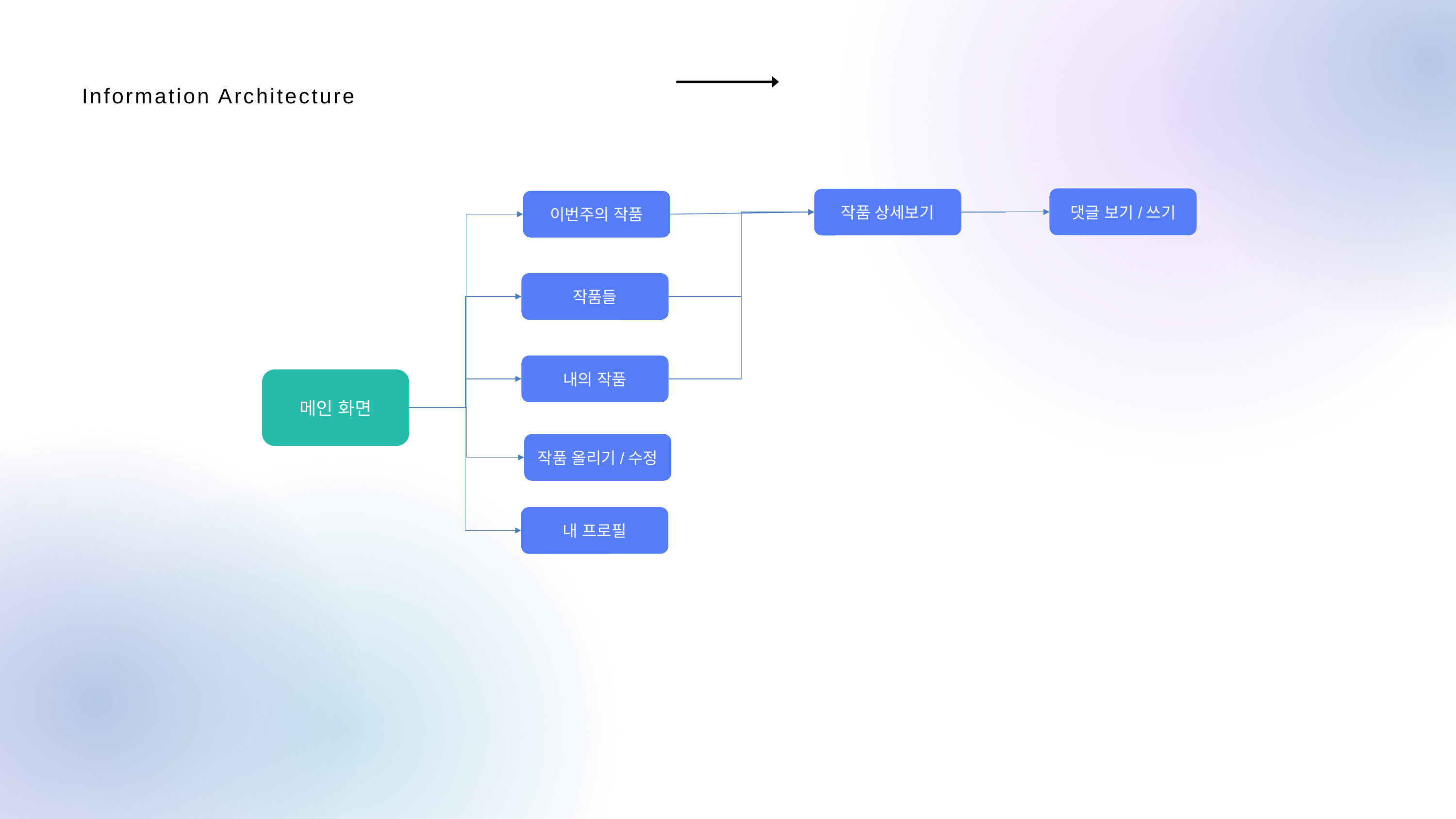

Information Architecture

댓글 보기/쓰기
작품 상세보기
이번주의 작품
작품들
내의 작품
메인 화면

작품 올리기/수정
내 프로필